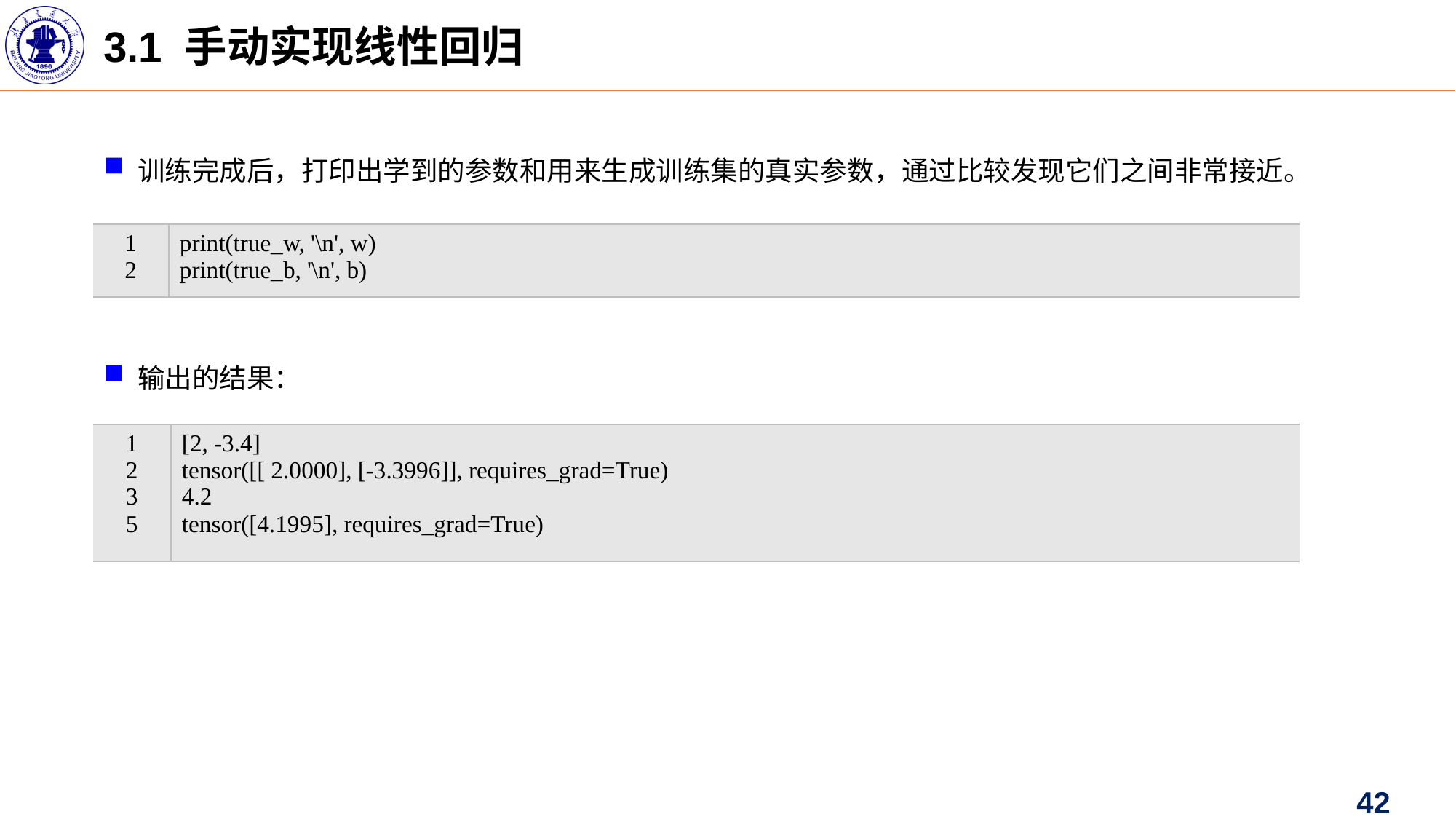

3.1 手动实现线性回归
训练完成后，打印出学到的参数和用来生成训练集的真实参数，通过比较发现它们之间非常接近。
| 1 2 | print(true\_w, '\n', w) print(true\_b, '\n', b) |
| --- | --- |
输出的结果：
| 1 2 3 5 | [2, -3.4] tensor([[ 2.0000], [-3.3996]], requires\_grad=True) 4.2 tensor([4.1995], requires\_grad=True) |
| --- | --- |